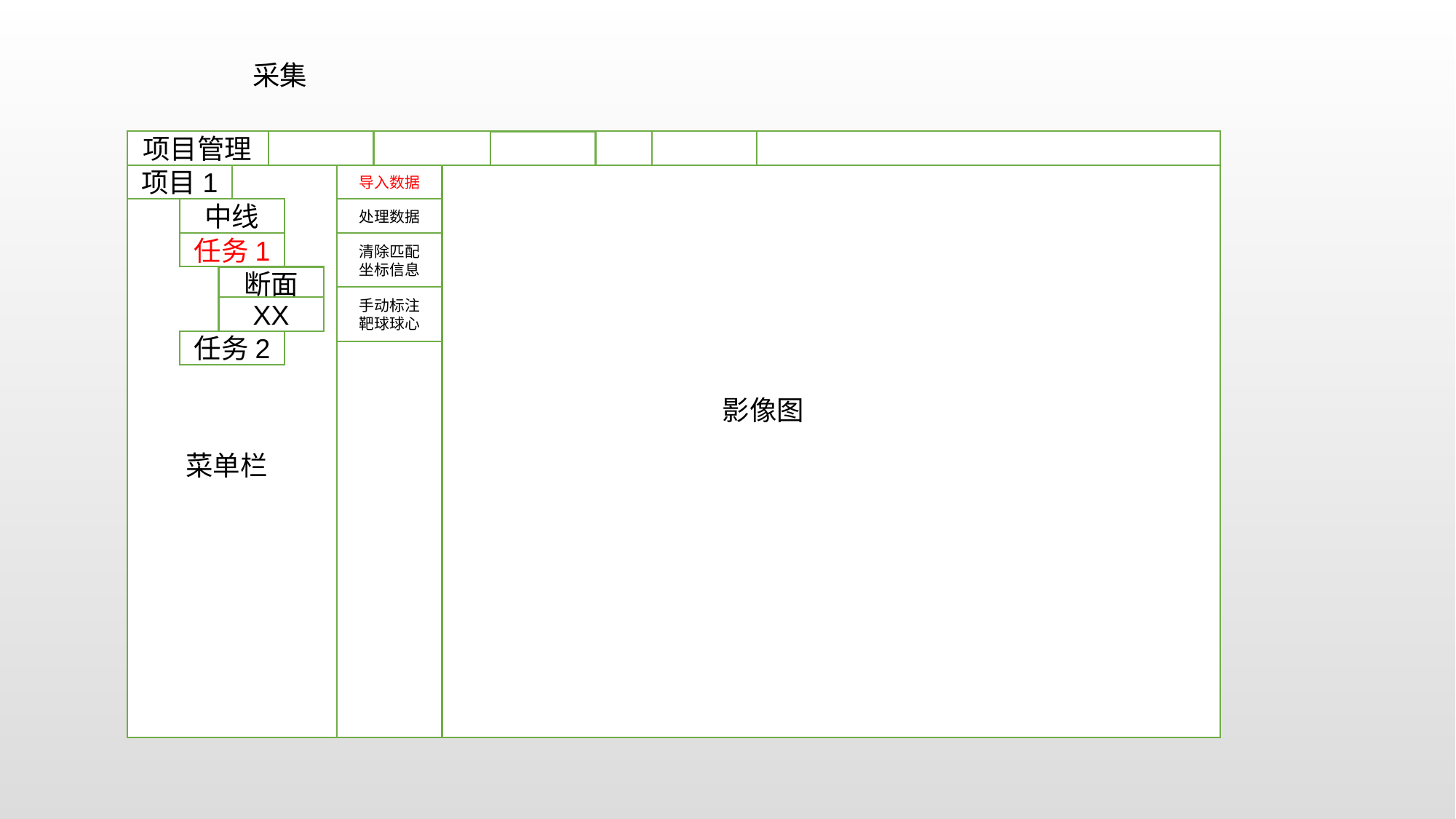

采集
项目管理

项目1
导入数据

中线
处理数据
任务1
清除匹配
坐标信息
断面
手动标注
靶球球心
XX
任务2
影像图
菜单栏